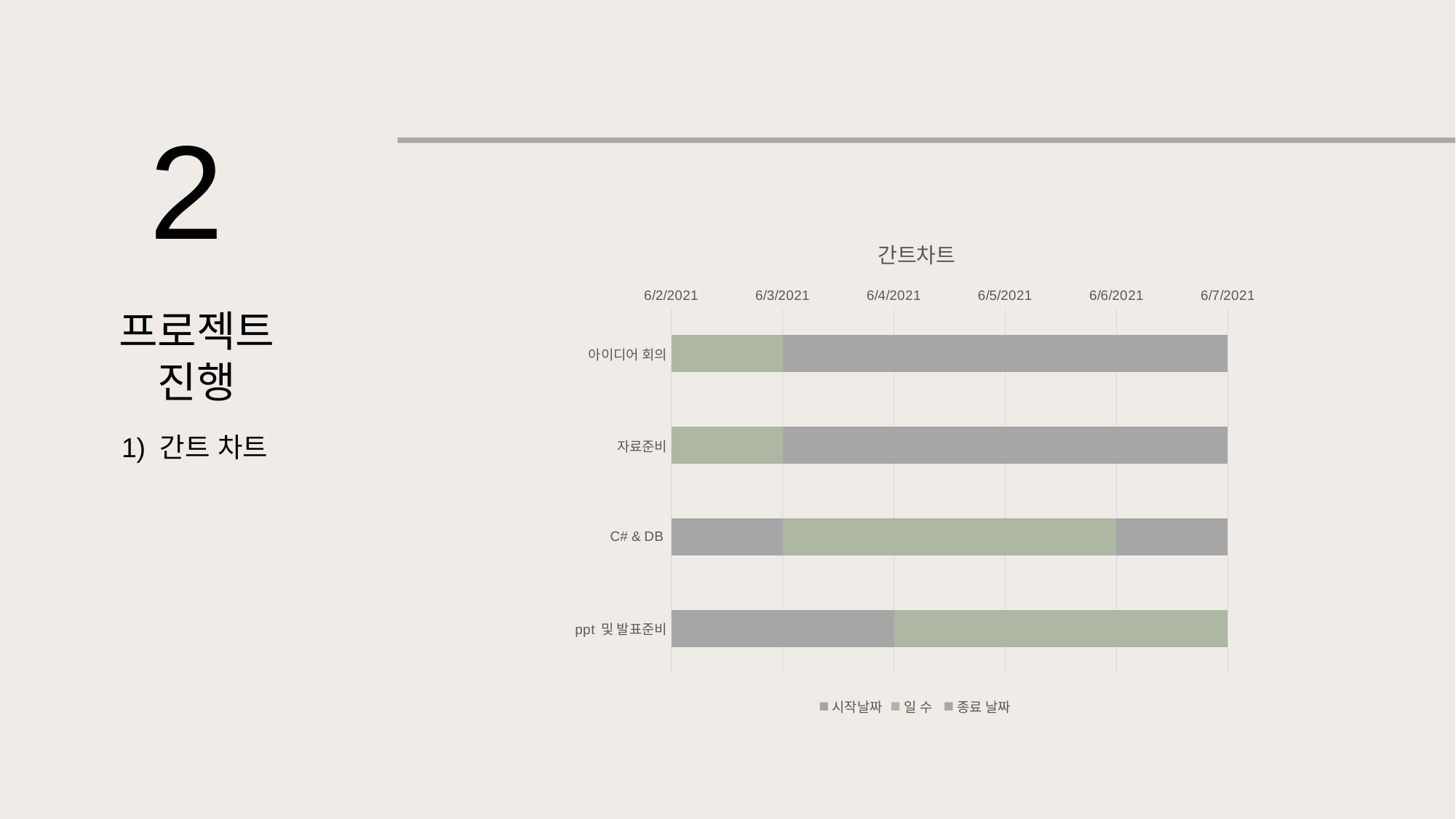

2

### Chart: 간트차트

| Category | 시작날짜 | 일 수  | 종료 날짜 |
|---|---|---|---|
| 아이디어 회의 | 44349.0 | 1.0 | 44350.0 |
| 자료준비 | 44349.0 | 1.0 | 44350.0 |
| C# & DB  | 44350.0 | 3.0 | 44354.0 |
| ppt 및 발표준비 | 44351.0 | 3.0 | 44354.0 |
프로젝트
진행
1) 간트 차트